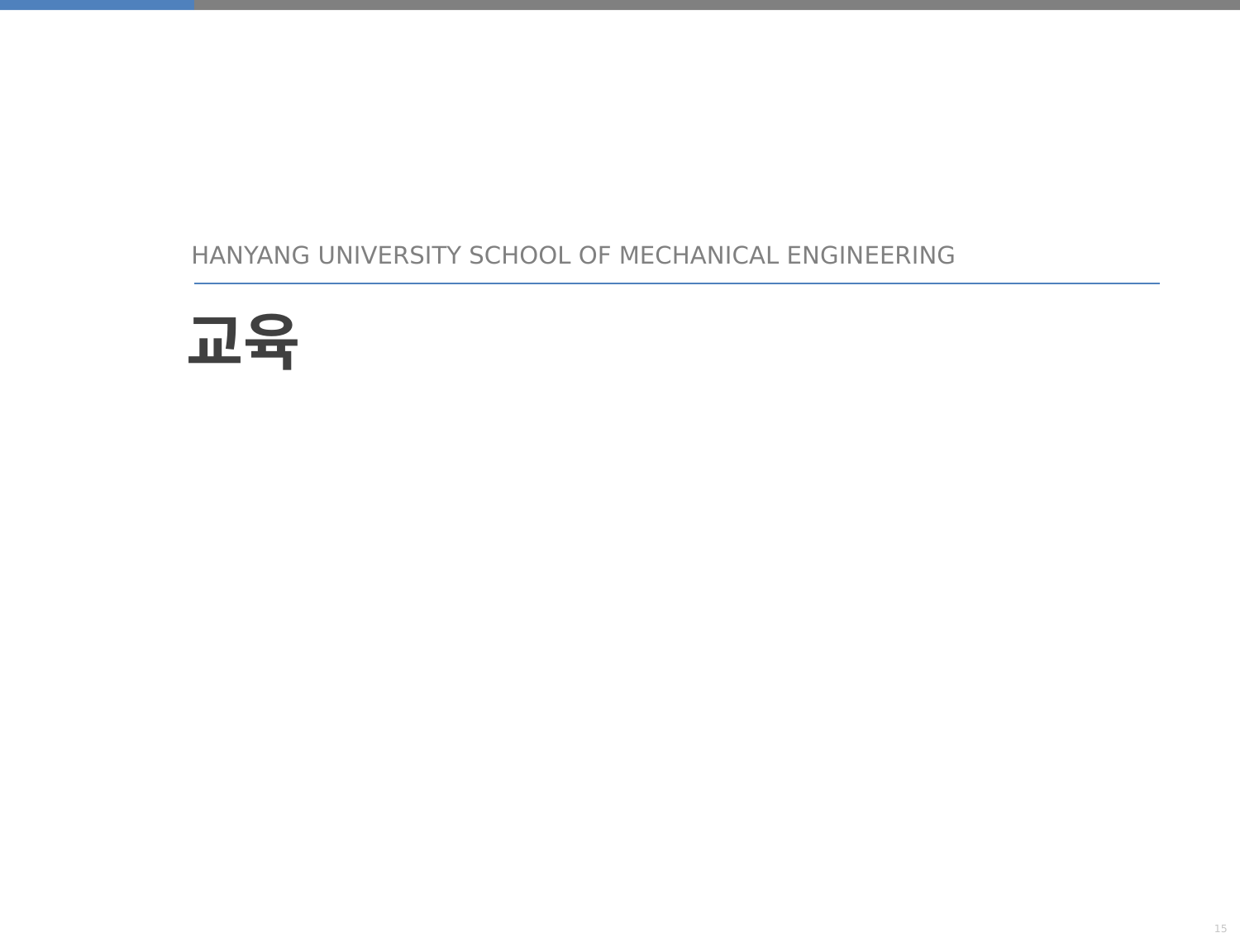

HANYANG UNIVERSITY SCHOOL OF MECHANICAL ENGINEERING
교육
15